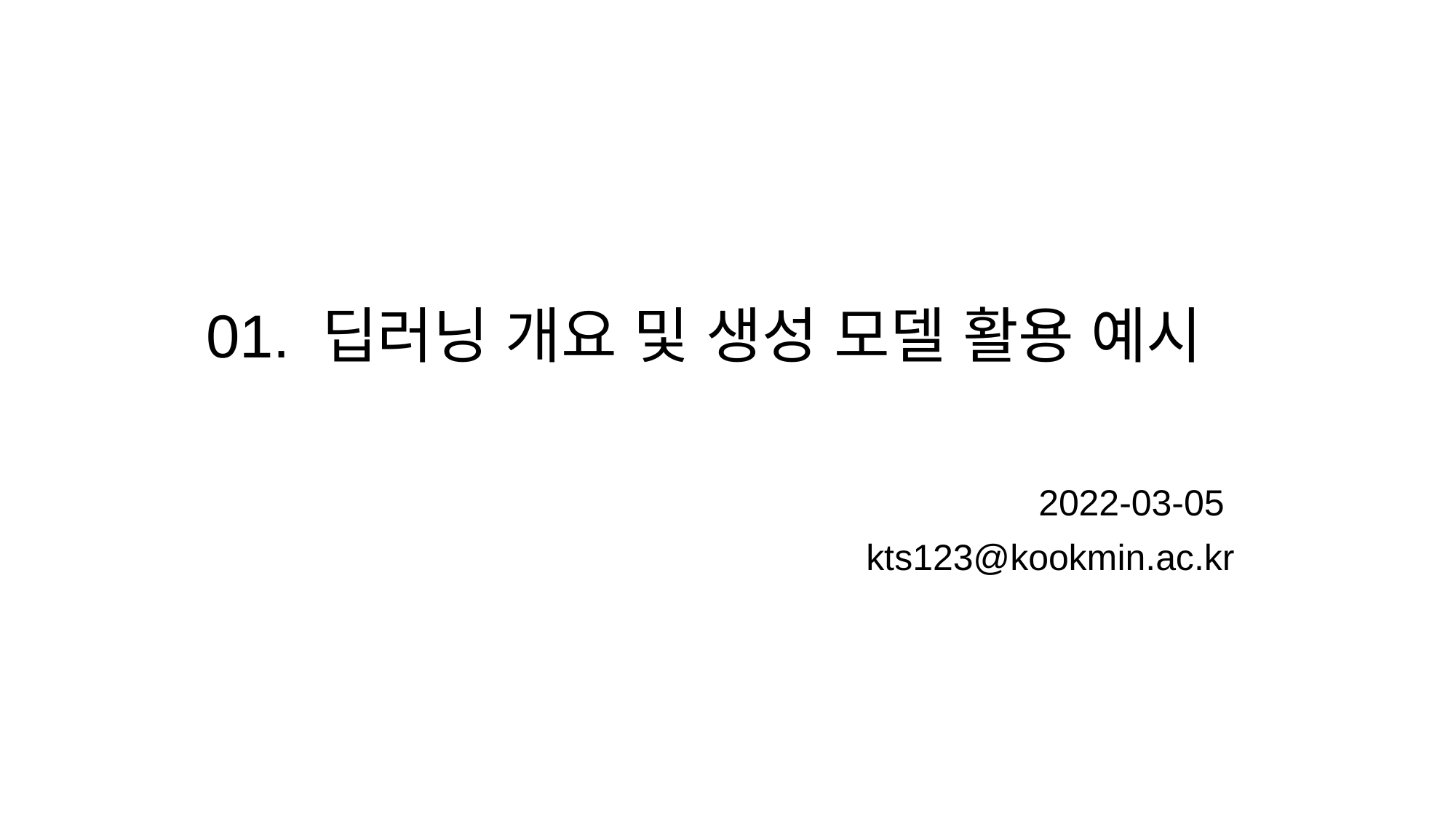

# 01. 딥러닝 개요 및 생성 모델 활용 예시
2022-03-05
kts123@kookmin.ac.kr